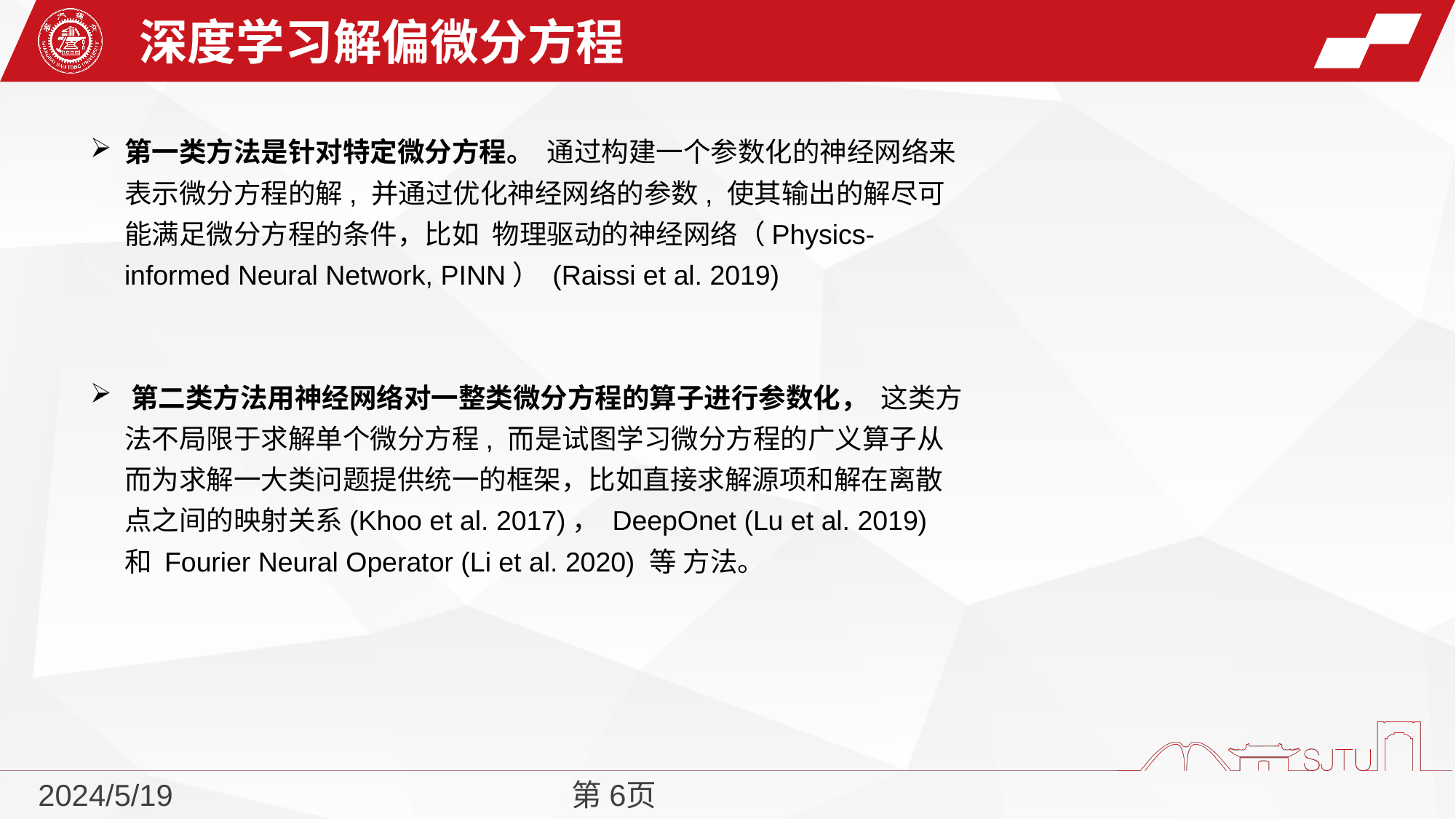

深度学习解偏微分方程
第一类方法是针对特定微分方程。﻿通过构建一个参数化的神经网络来表示微分方程的解, 并通过优化神经网络的参数, 使其输出的解尽可能满足微分方程的条件，比如﻿物理驱动的神经网络（Physics-informed Neural Network, PINN） (Raissi et al. 2019)

﻿第二类方法用神经网络对一整类微分方程的算子进行参数化，﻿这类方法不局限于求解单个微分方程, 而是试图学习微分方程的广义算子从而为求解一大类问题提供统一的框架，比如直接求解源项和解在离散点之间的映射关系﻿(Khoo et al. 2017)， DeepOnet (Lu et al. 2019) 和 Fourier Neural Operator (Li et al. 2020) 等 方法。
2024/5/19
第6页